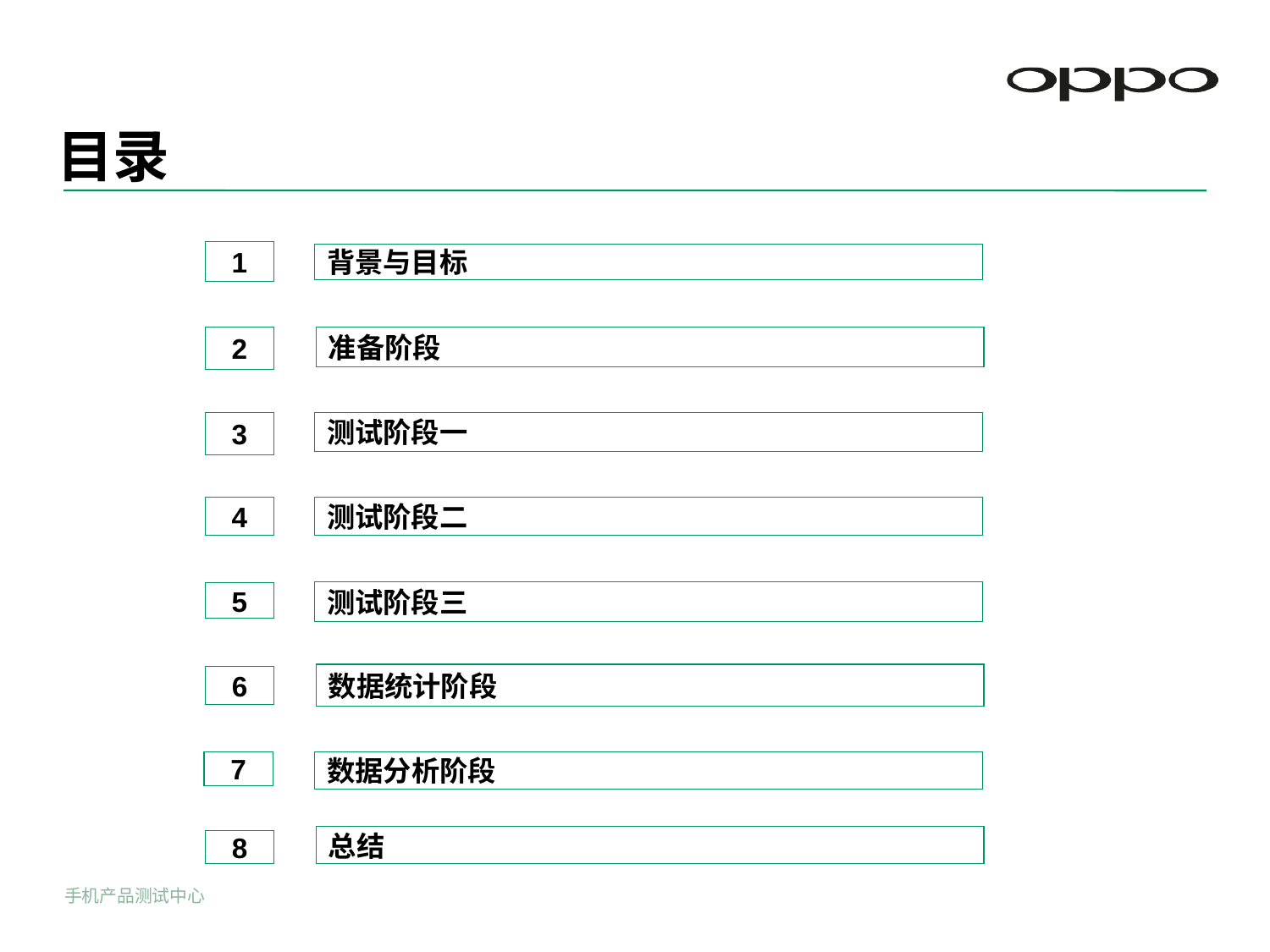

目录
1
背景与目标
2
准备阶段
测试阶段一
3
4
测试阶段二
测试阶段三
5
数据统计阶段
6
数据分析阶段
7
总结
8
手机产品测试中心